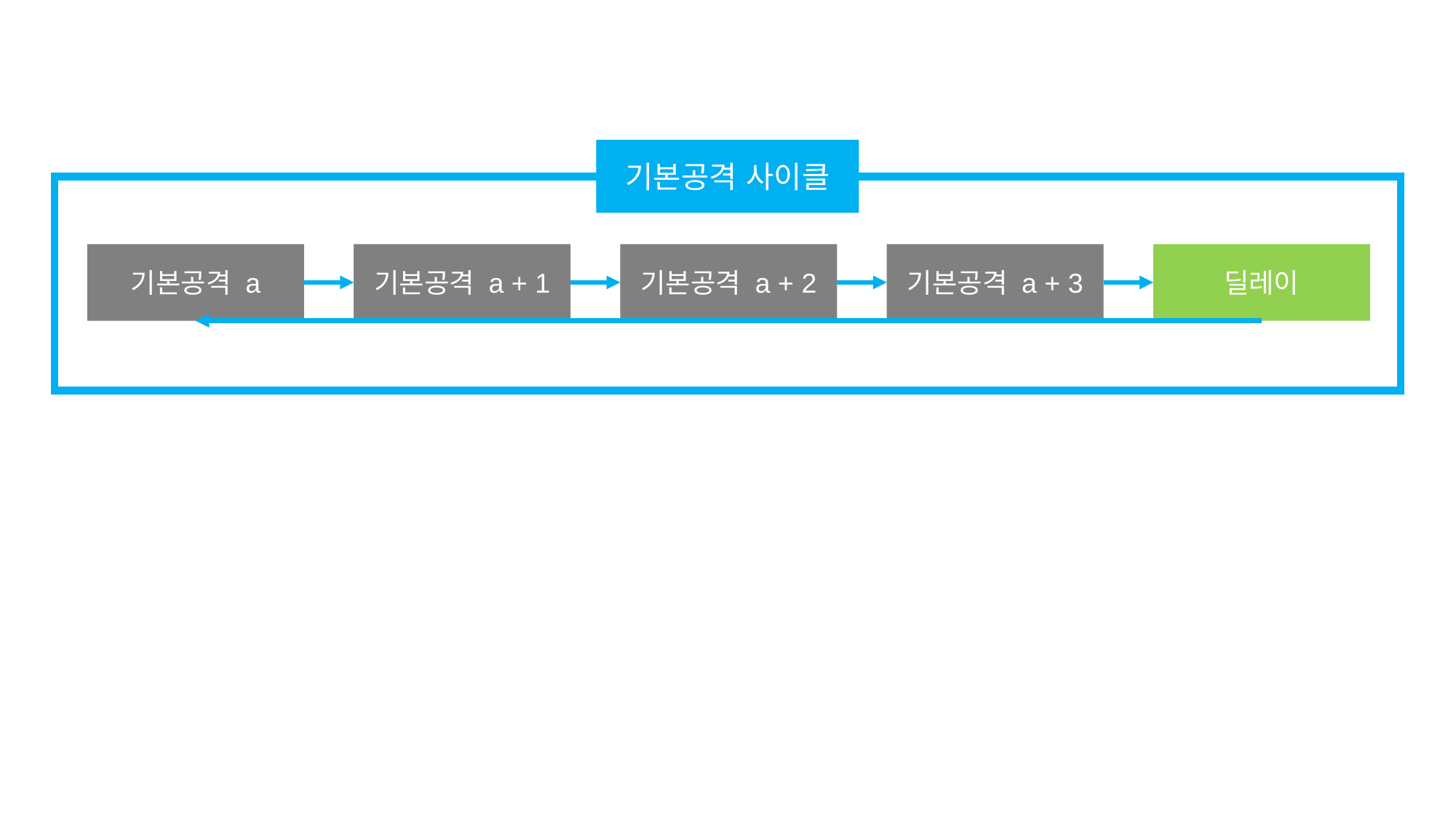

기본공격 사이클

기본공격 a
기본공격 a + 1
기본공격 a + 2
기본공격 a + 3
딜레이